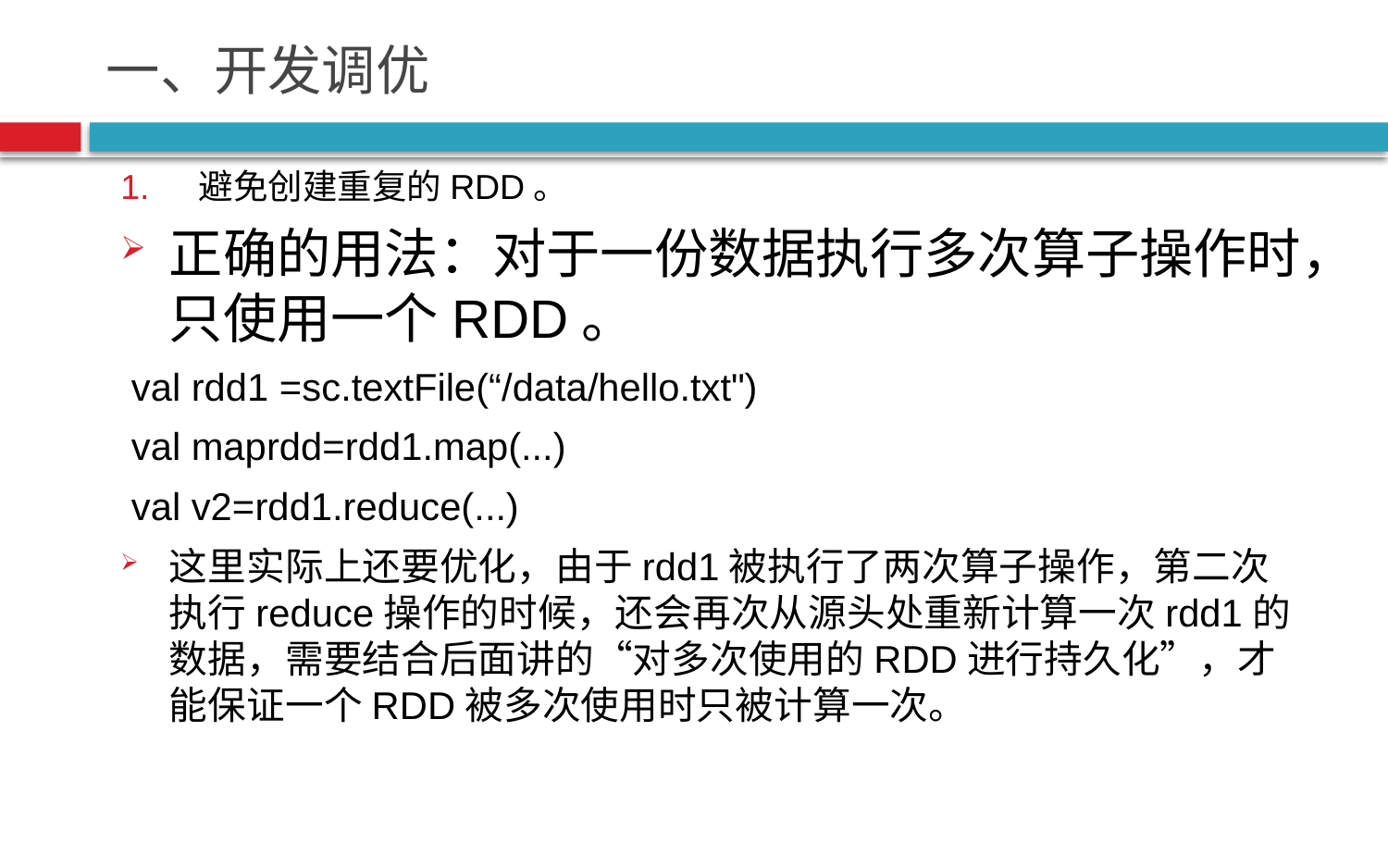

# 一、开发调优
避免创建重复的RDD。
正确的用法：对于一份数据执行多次算子操作时，只使用一个RDD。
 val rdd1 =sc.textFile(“/data/hello.txt")
 val maprdd=rdd1.map(...)
 val v2=rdd1.reduce(...)
这里实际上还要优化，由于rdd1被执行了两次算子操作，第二次执行reduce操作的时候，还会再次从源头处重新计算一次rdd1的数据，需要结合后面讲的“对多次使用的RDD进行持久化”，才能保证一个RDD被多次使用时只被计算一次。